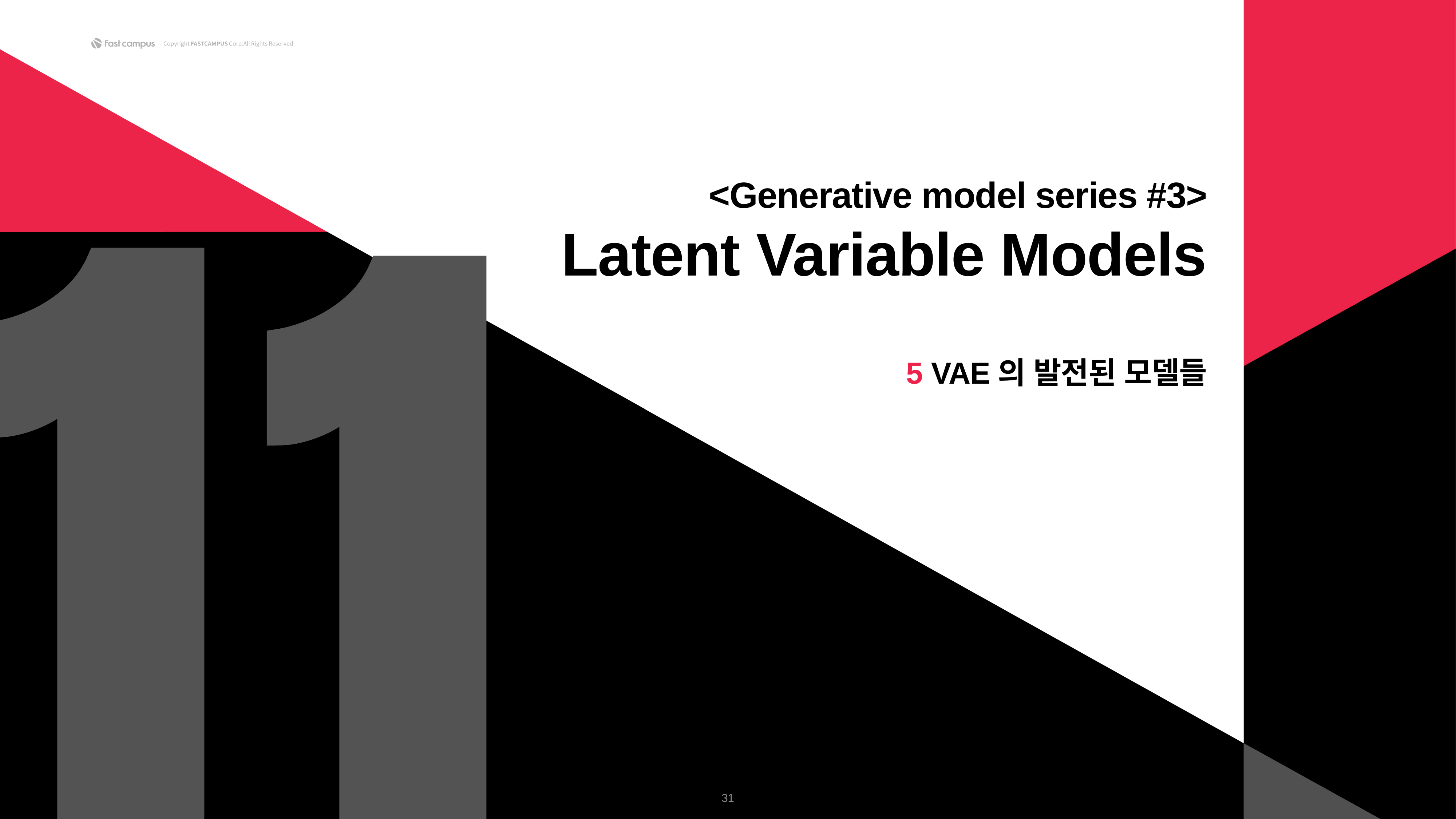

1
1
<Generative model series #3>
Latent Variable Models

5 VAE의 발전된 모델들

31